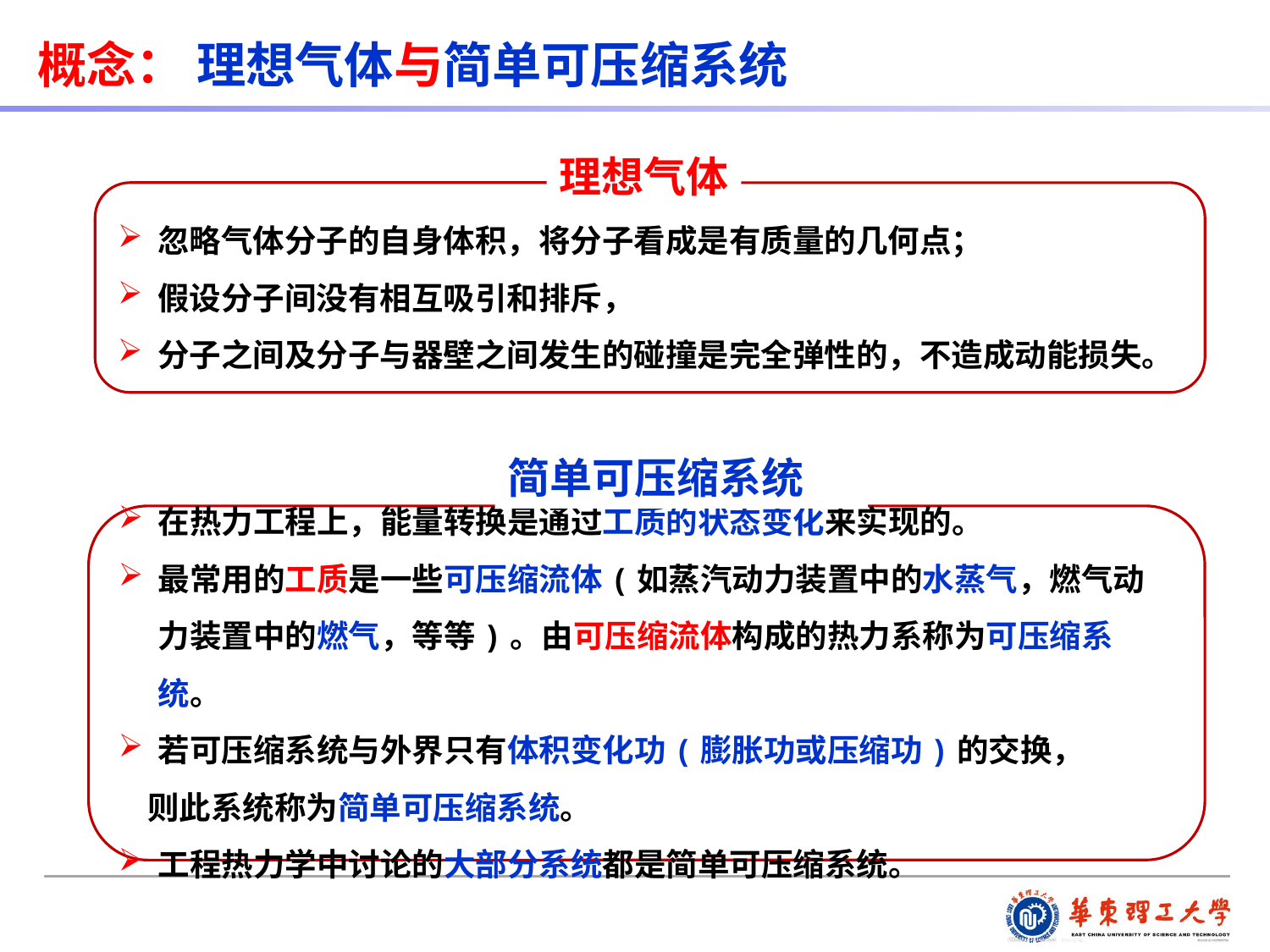

概念： 理想气体与简单可压缩系统
理想气体
忽略气体分子的自身体积，将分子看成是有质量的几何点；
假设分子间没有相互吸引和排斥，
分子之间及分子与器壁之间发生的碰撞是完全弹性的，不造成动能损失。
简单可压缩系统
在热力工程上，能量转换是通过工质的状态变化来实现的。
最常用的工质是一些可压缩流体(如蒸汽动力装置中的水蒸气，燃气动力装置中的燃气，等等)。由可压缩流体构成的热力系称为可压缩系统。
若可压缩系统与外界只有体积变化功(膨胀功或压缩功)的交换，
   则此系统称为简单可压缩系统。
工程热力学中讨论的大部分系统都是简单可压缩系统。